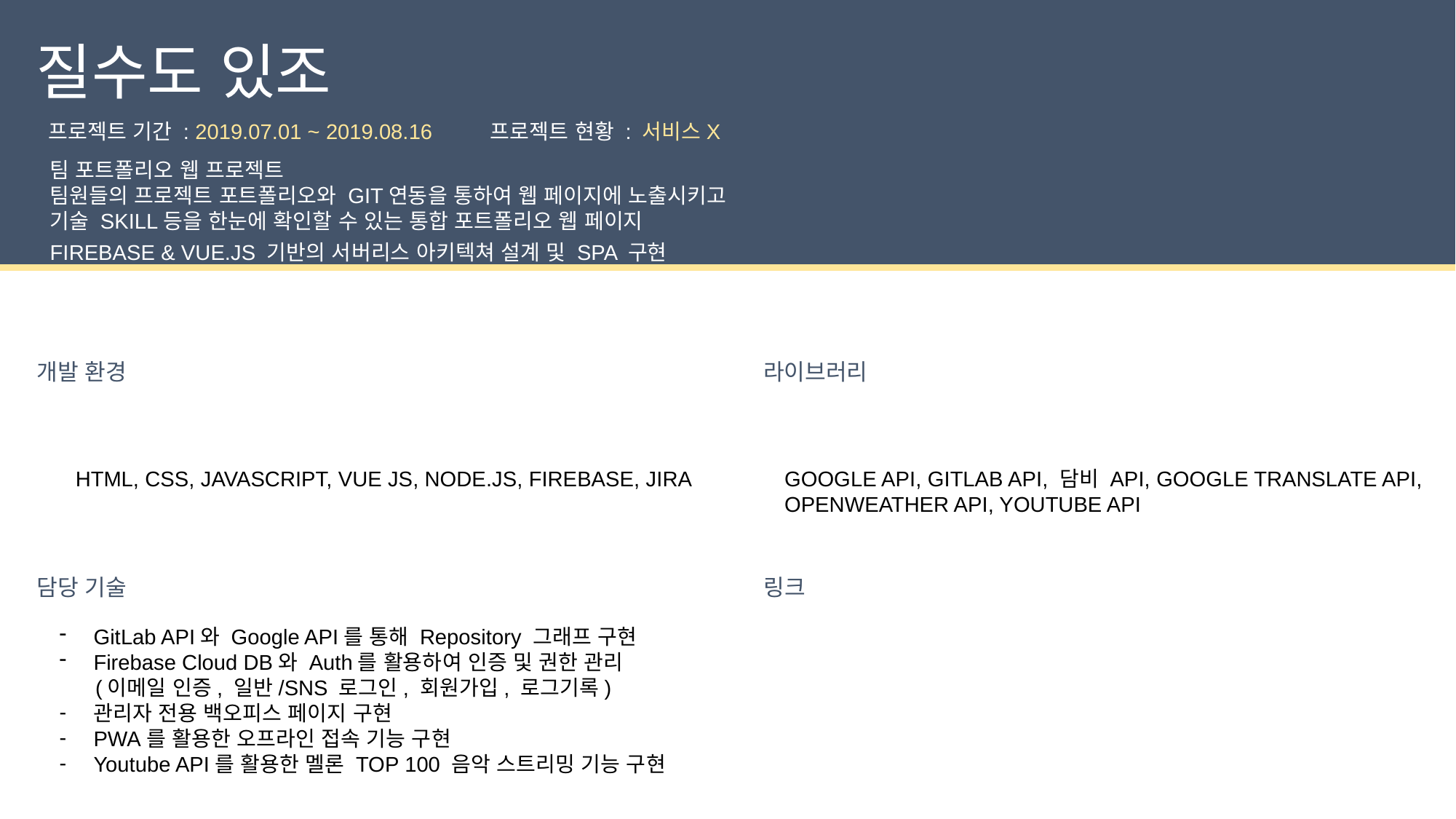

질수도 있조
프로젝트 현황 : 서비스X
프로젝트 기간 : 2019.07.01 ~ 2019.08.16
팀 포트폴리오 웹 프로젝트
팀원들의 프로젝트 포트폴리오와 GIT연동을 통하여 웹 페이지에 노출시키고
기술 SKILL등을 한눈에 확인할 수 있는 통합 포트폴리오 웹 페이지

FIREBASE & VUE.JS 기반의 서버리스 아키텍쳐 설계 및 SPA 구현

라이브러리
개발 환경
GOOGLE API, GITLAB API, 담비 API, GOOGLE TRANSLATE API,
OPENWEATHER API, YOUTUBE API
HTML, CSS, JAVASCRIPT, VUE JS, NODE.JS, FIREBASE, JIRA
링크
담당 기술
GitLab API와 Google API를 통해 Repository 그래프 구현
Firebase Cloud DB와 Auth를 활용하여 인증 및 권한 관리
      (이메일 인증, 일반/SNS 로그인, 회원가입, 로그기록)
관리자 전용 백오피스 페이지 구현
PWA를 활용한 오프라인 접속 기능 구현
Youtube API를 활용한 멜론 TOP 100 음악 스트리밍 기능 구현